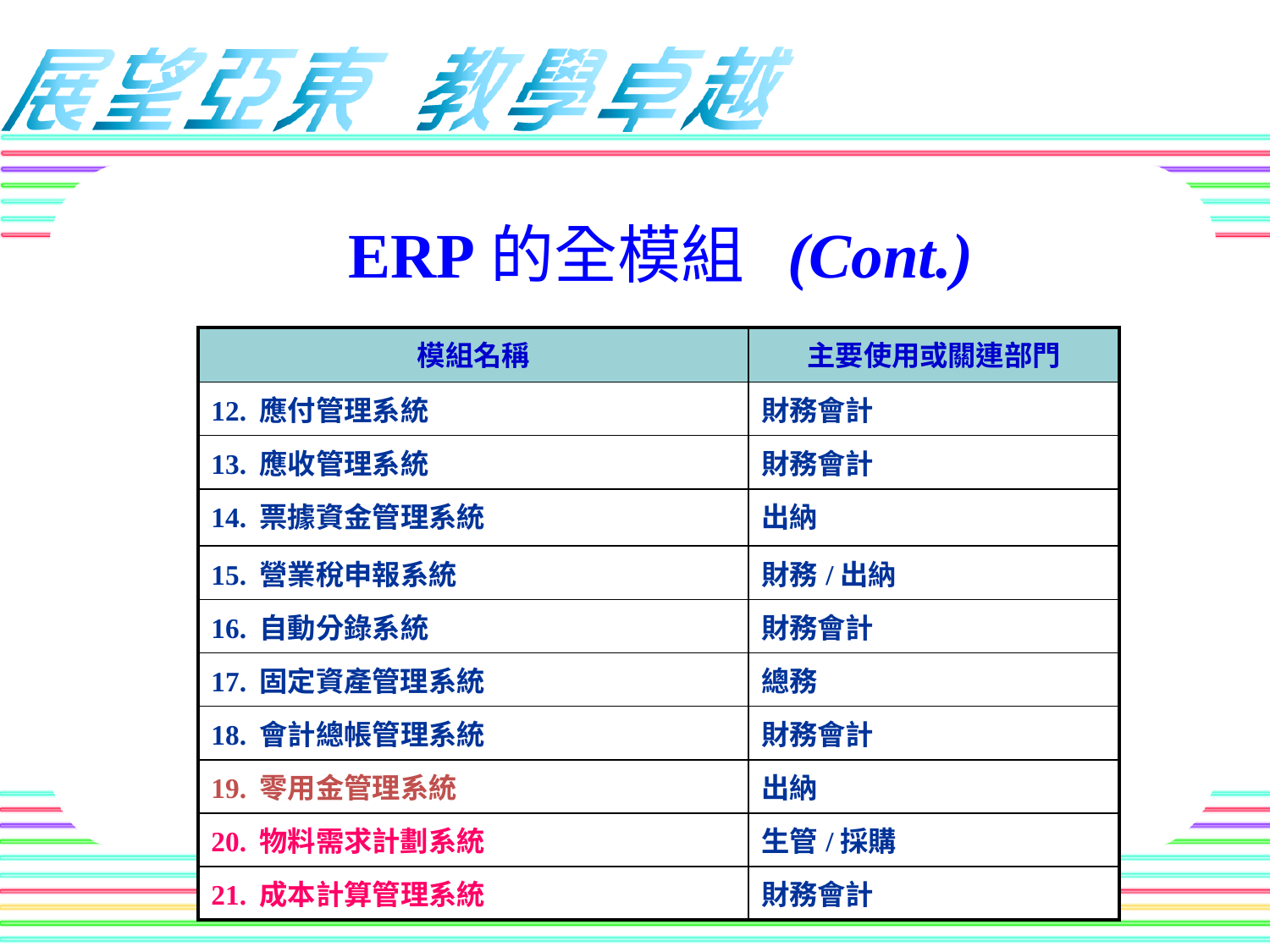

ERP的全模組  (Cont.)
| 模組名稱 | 主要使用或關連部門 |
| --- | --- |
| 12. 應付管理系統 | 財務會計 |
| 13. 應收管理系統 | 財務會計 |
| 14. 票據資金管理系統 | 出納 |
| 15. 營業稅申報系統 | 財務/出納 |
| 16. 自動分錄系統 | 財務會計 |
| 17. 固定資產管理系統 | 總務 |
| 18. 會計總帳管理系統 | 財務會計 |
| 19. 零用金管理系統 | 出納 |
| 20. 物料需求計劃系統 | 生管/採購 |
| 21. 成本計算管理系統 | 財務會計 |